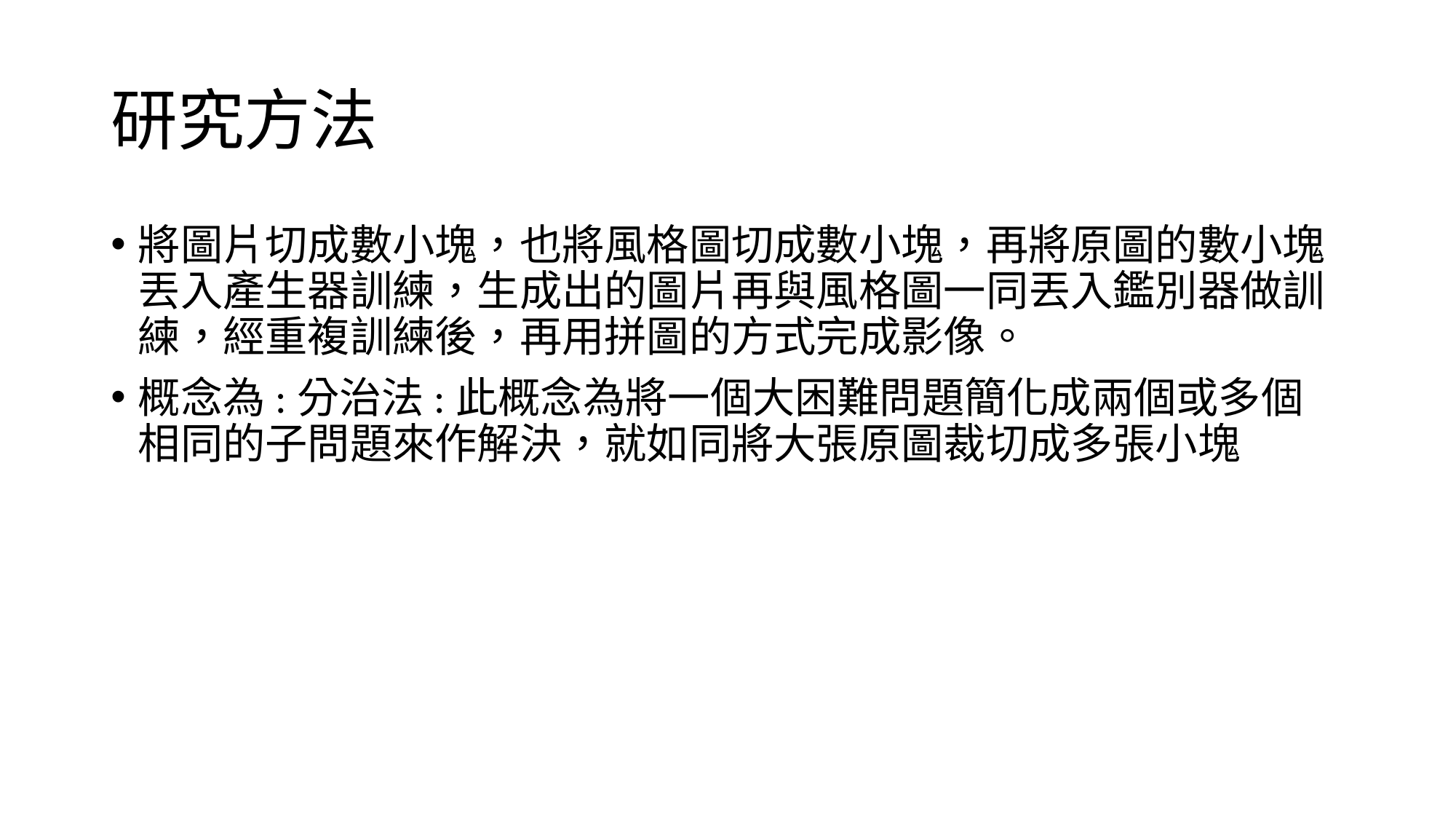

# 研究方法
將圖片切成數小塊，也將風格圖切成數小塊，再將原圖的數小塊丟入產生器訓練，生成出的圖片再與風格圖一同丟入鑑別器做訓練，經重複訓練後，再用拼圖的方式完成影像。
概念為:分治法:此概念為將一個大困難問題簡化成兩個或多個相同的子問題來作解決，就如同將大張原圖裁切成多張小塊